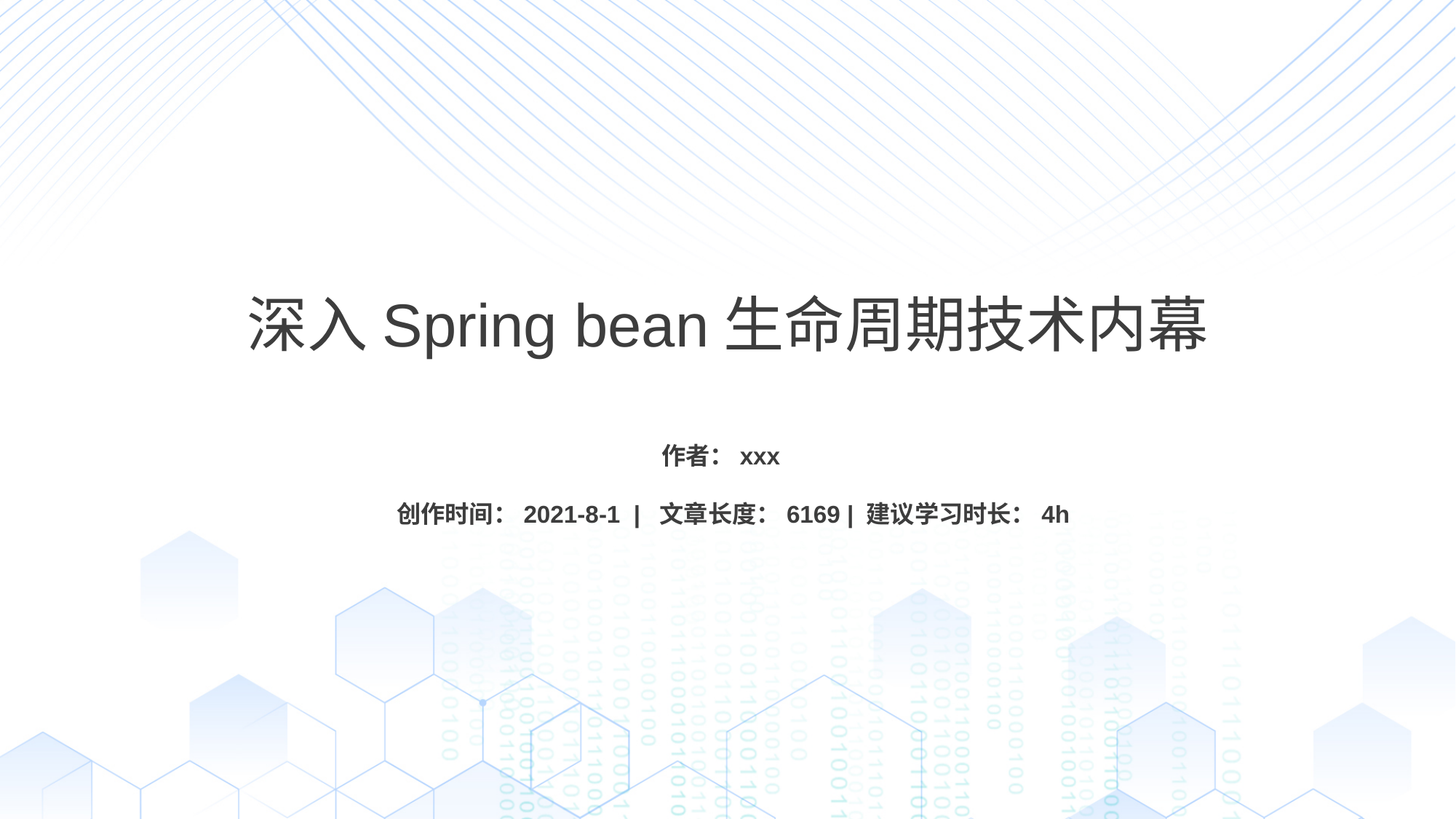

深入Spring bean生命周期技术内幕
作者：xxx

 创作时间：2021-8-1  |  文章长度：6169 | 建议学习时长：4h